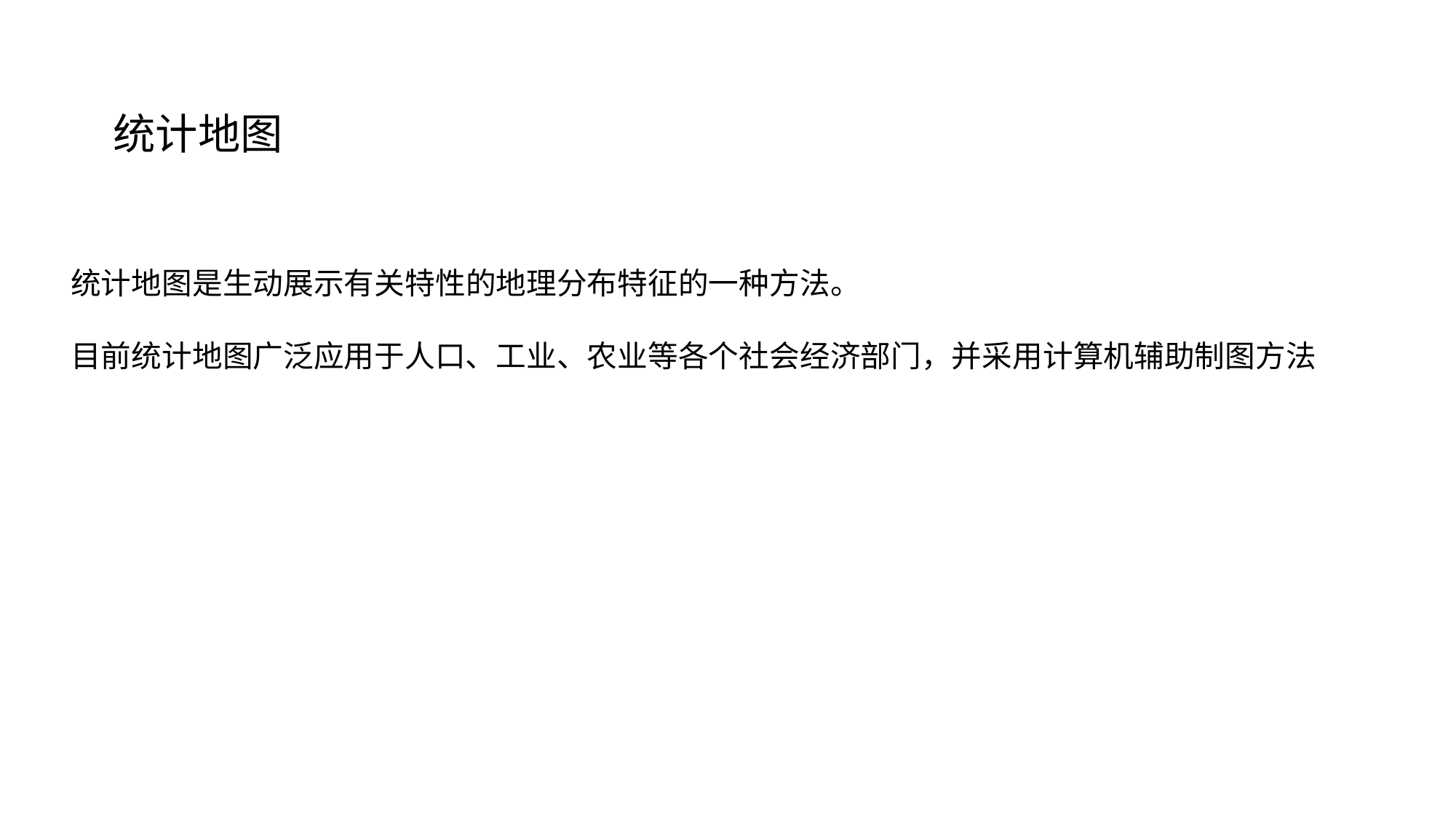

统计地图
统计地图是生动展示有关特性的地理分布特征的一种方法。

目前统计地图广泛应用于人口、工业、农业等各个社会经济部门，并采用计算机辅助制图方法